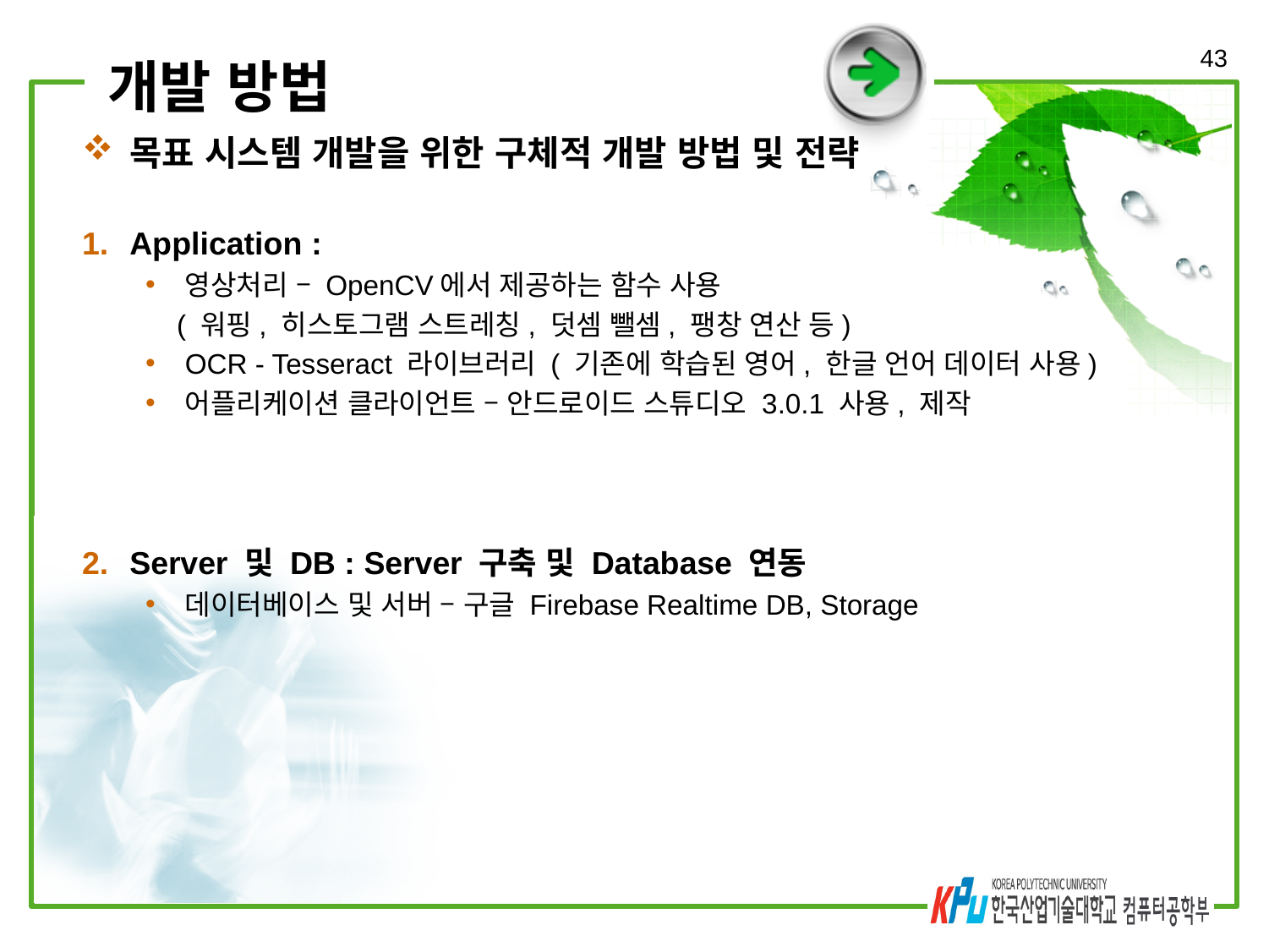

43
# 개발 방법
목표 시스템 개발을 위한 구체적 개발 방법 및 전략

Application :
영상처리 – OpenCV에서 제공하는 함수 사용
    ( 워핑, 히스토그램 스트레칭, 덧셈 뺄셈, 팽창 연산 등)
OCR - Tesseract 라이브러리 ( 기존에 학습된 영어, 한글 언어 데이터 사용)
어플리케이션 클라이언트 – 안드로이드 스튜디오 3.0.1 사용, 제작

Server 및 DB : Server 구축 및 Database 연동
데이터베이스 및 서버 – 구글 Firebase Realtime DB, Storage